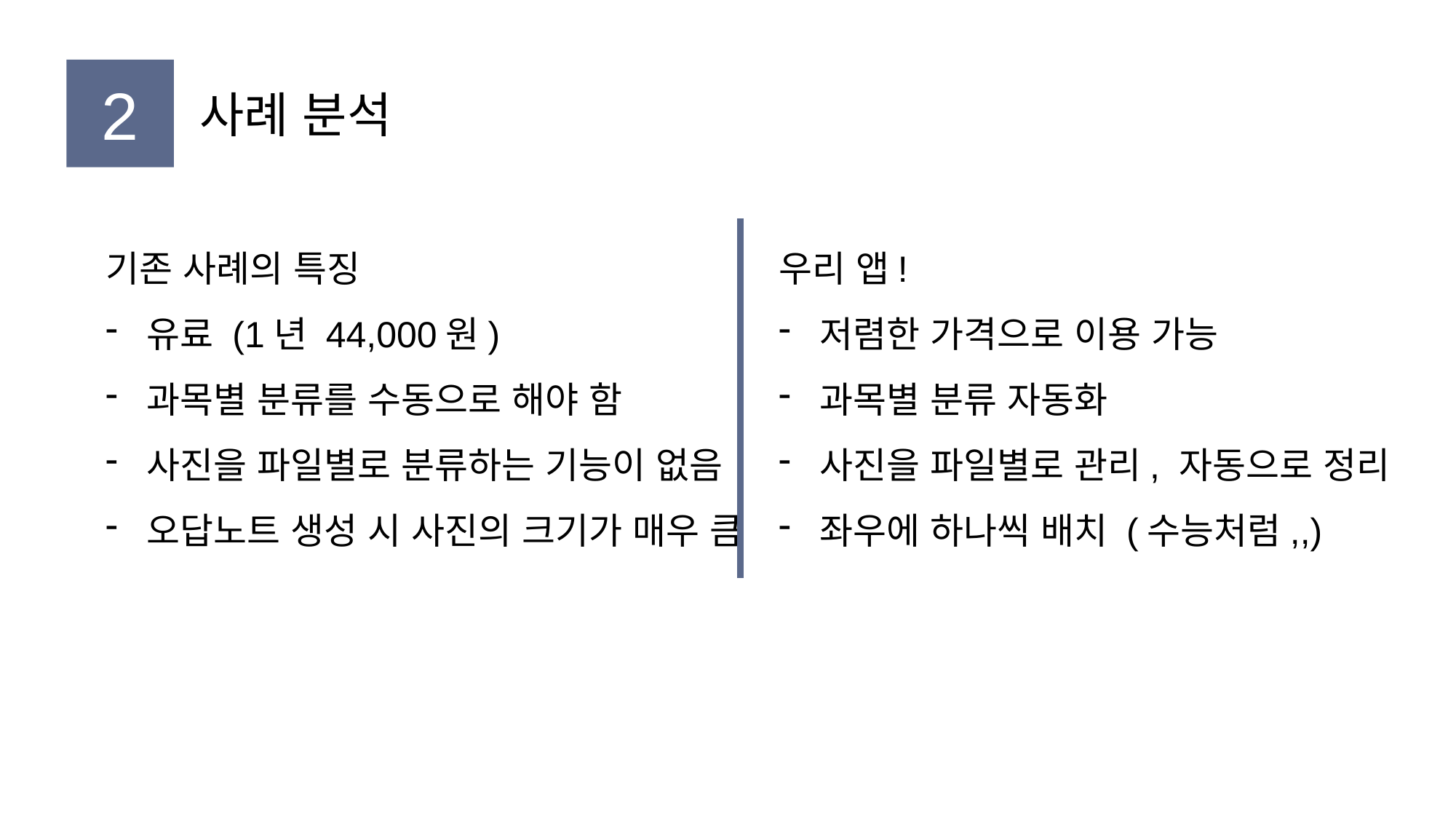

2
사례 분석
기존 사례의 특징
유료 (1년 44,000원)
과목별 분류를 수동으로 해야 함
사진을 파일별로 분류하는 기능이 없음
오답노트 생성 시 사진의 크기가 매우 큼

우리 앱!
저렴한 가격으로 이용 가능
과목별 분류 자동화
사진을 파일별로 관리, 자동으로 정리
좌우에 하나씩 배치 (수능처럼,,)